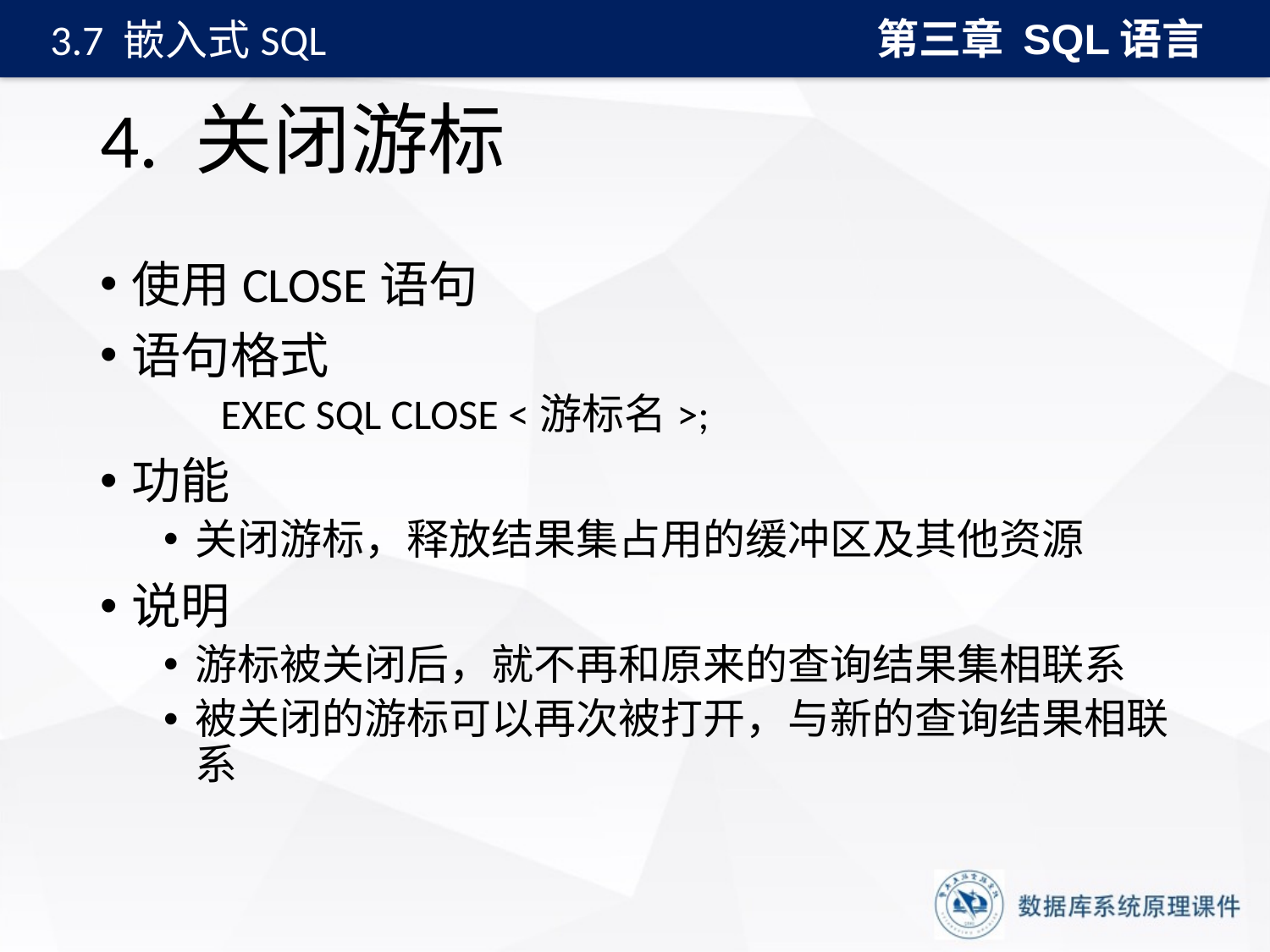

第三章 SQL语言
3.7 嵌入式SQL
# 4. 关闭游标
使用CLOSE语句
语句格式
      EXEC SQL CLOSE <游标名>;
功能
关闭游标，释放结果集占用的缓冲区及其他资源
说明
游标被关闭后，就不再和原来的查询结果集相联系
被关闭的游标可以再次被打开，与新的查询结果相联系